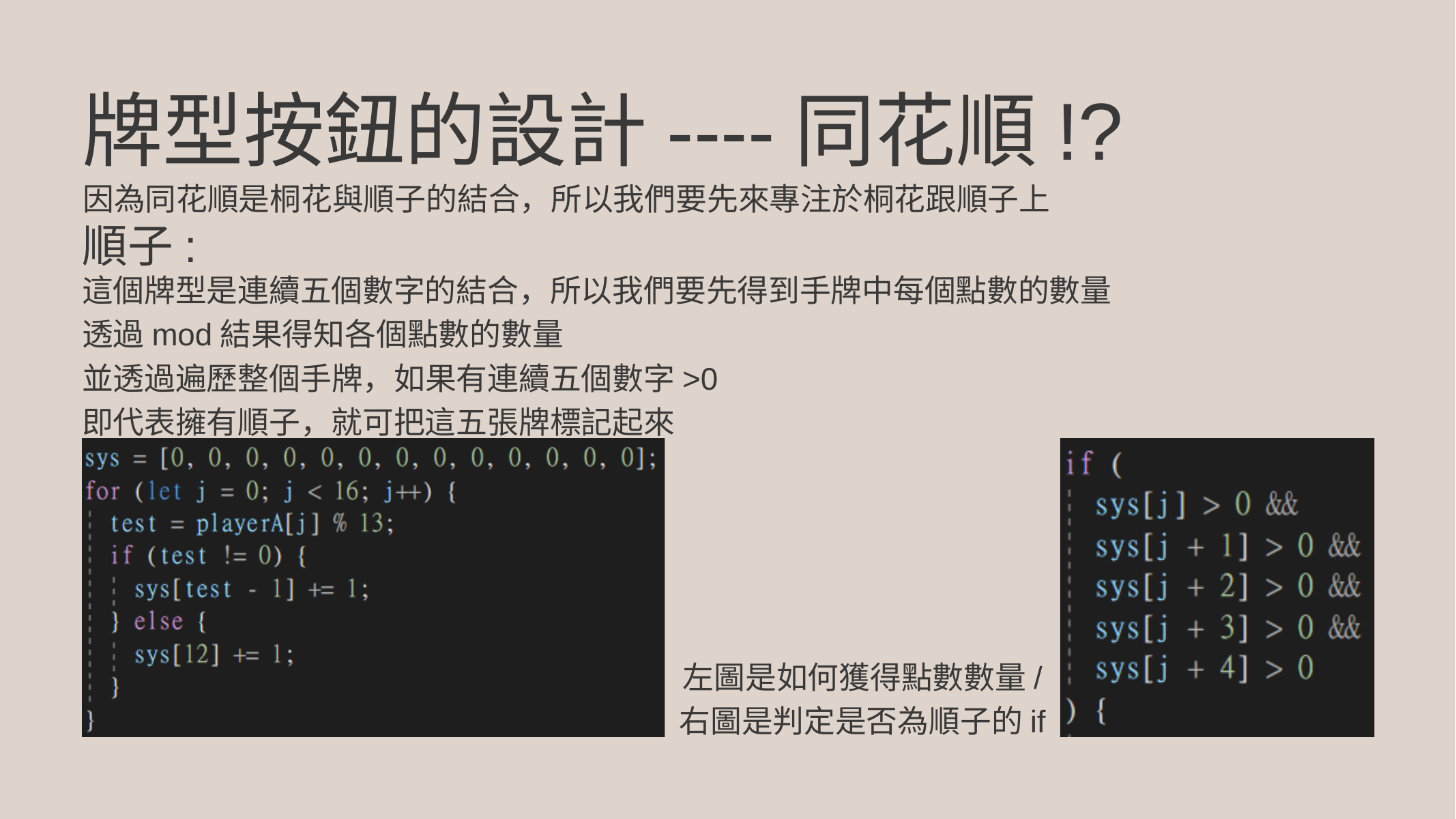

牌型按鈕的設計----同花順!?
因為同花順是桐花與順子的結合，所以我們要先來專注於桐花跟順子上
順子:
這個牌型是連續五個數字的結合，所以我們要先得到手牌中每個點數的數量
透過mod結果得知各個點數的數量
並透過遍歷整個手牌，如果有連續五個數字>0
即代表擁有順子，就可把這五張牌標記起來

左圖是如何獲得點數數量/
右圖是判定是否為順子的if